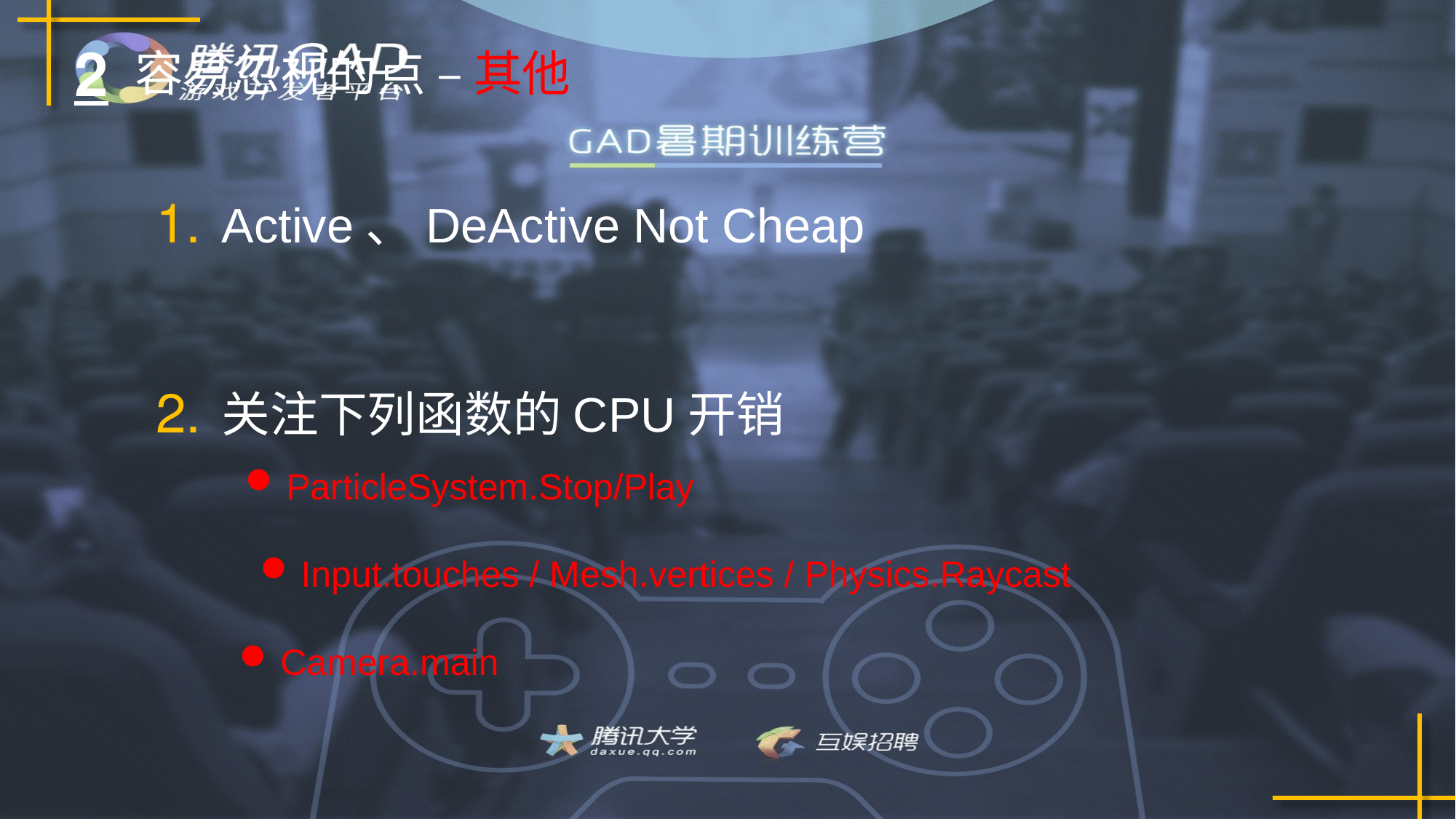

2
容易忽视的点 – 其他

1.
Active、DeActive Not Cheap

2.
关注下列函数的CPU开销

ParticleSystem.Stop/Play
Input.touches / Mesh.vertices / Physics.Raycast
Camera.main